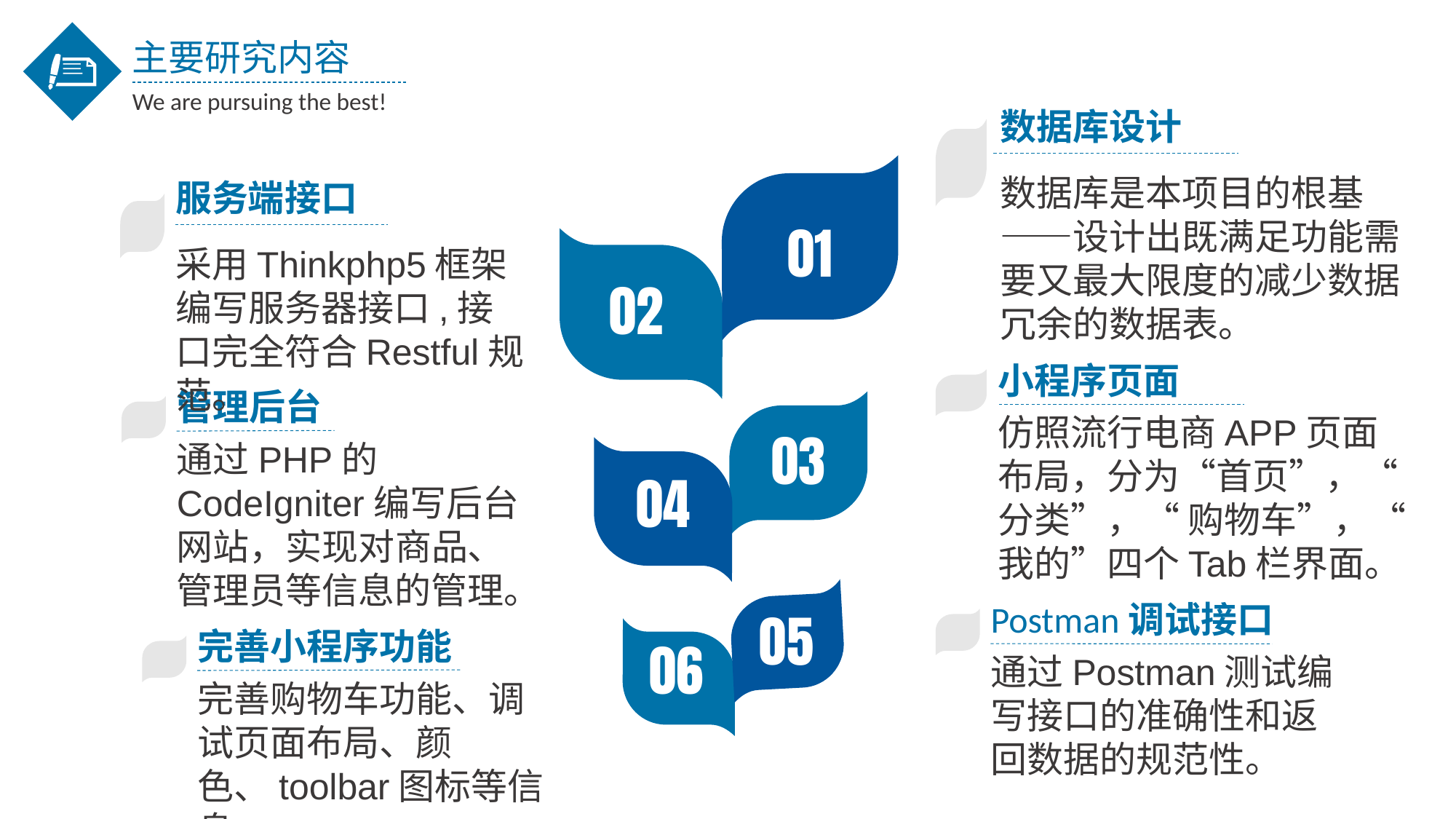

主要研究内容

We are pursuing the best!
数据库设计
数据库是本项目的根基——设计出既满足功能需要又最大限度的减少数据冗余的数据表。

01
服务端接口
采用Thinkphp5框架编写服务器接口,接口完全符合Restful规范。

02
小程序页面
仿照流行电商APP页面布局，分为“首页”，“ 分类”，“ 购物车”，“ 我的”四个Tab栏界面。

管理后台
通过PHP的CodeIgniter编写后台网站，实现对商品、管理员等信息的管理。

03

04

05
Postman调试接口
通过Postman测试编写接口的准确性和返回数据的规范性。

完善小程序功能
完善购物车功能、调试页面布局、颜色、toolbar图标等信息

06